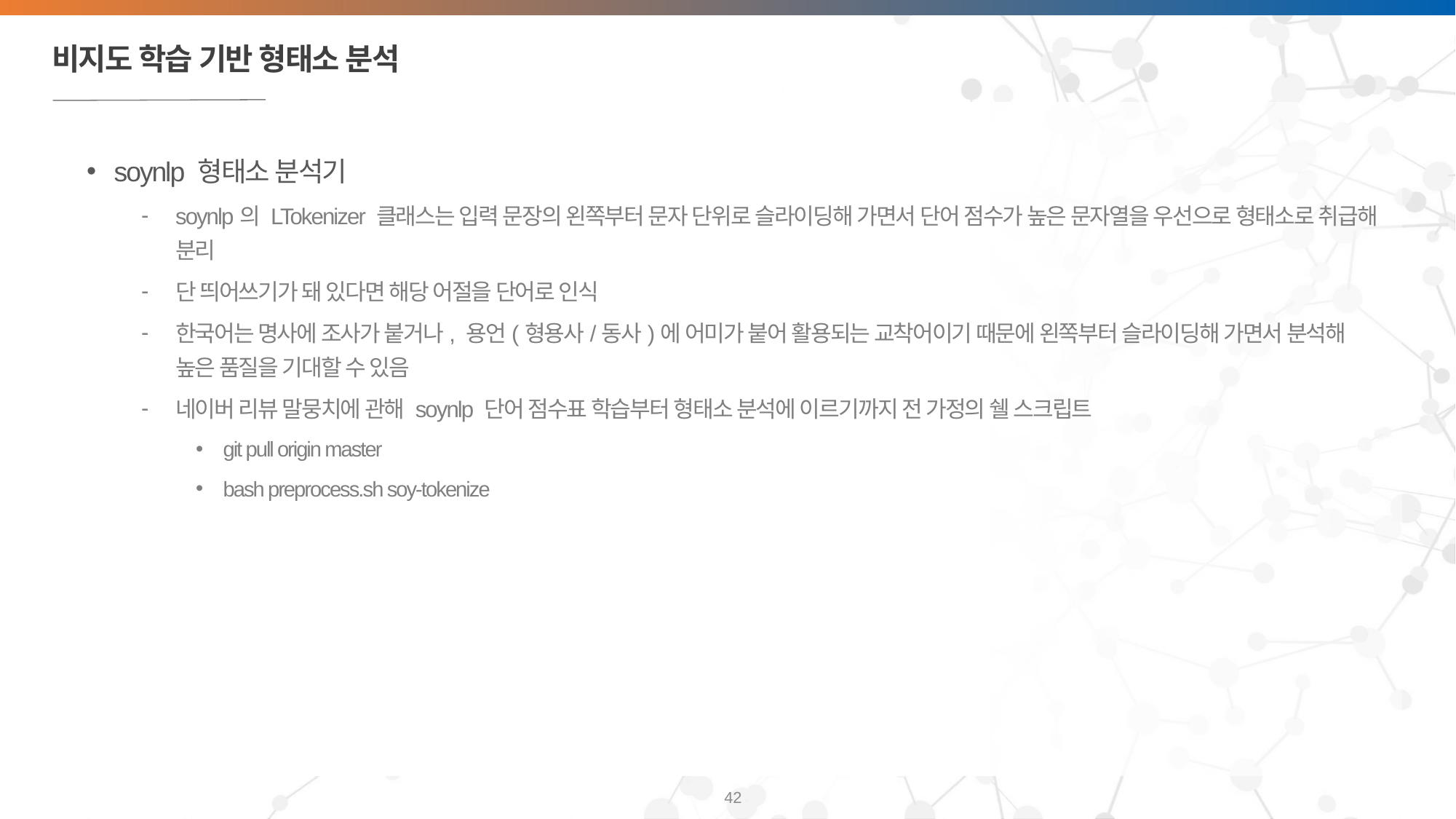

# 비지도 학습 기반 형태소 분석

soynlp 형태소 분석기
soynlp의 LTokenizer 클래스는 입력 문장의 왼쪽부터 문자 단위로 슬라이딩해 가면서 단어 점수가 높은 문자열을 우선으로 형태소로 취급해 분리
단 띄어쓰기가 돼 있다면 해당 어절을 단어로 인식
한국어는 명사에 조사가 붙거나, 용언(형용사/동사)에 어미가 붙어 활용되는 교착어이기 때문에 왼쪽부터 슬라이딩해 가면서 분석해 높은 품질을 기대할 수 있음
네이버 리뷰 말뭉치에 관해 soynlp 단어 점수표 학습부터 형태소 분석에 이르기까지 전 가정의 쉘 스크립트
git pull origin master
bash preprocess.sh soy-tokenize
42